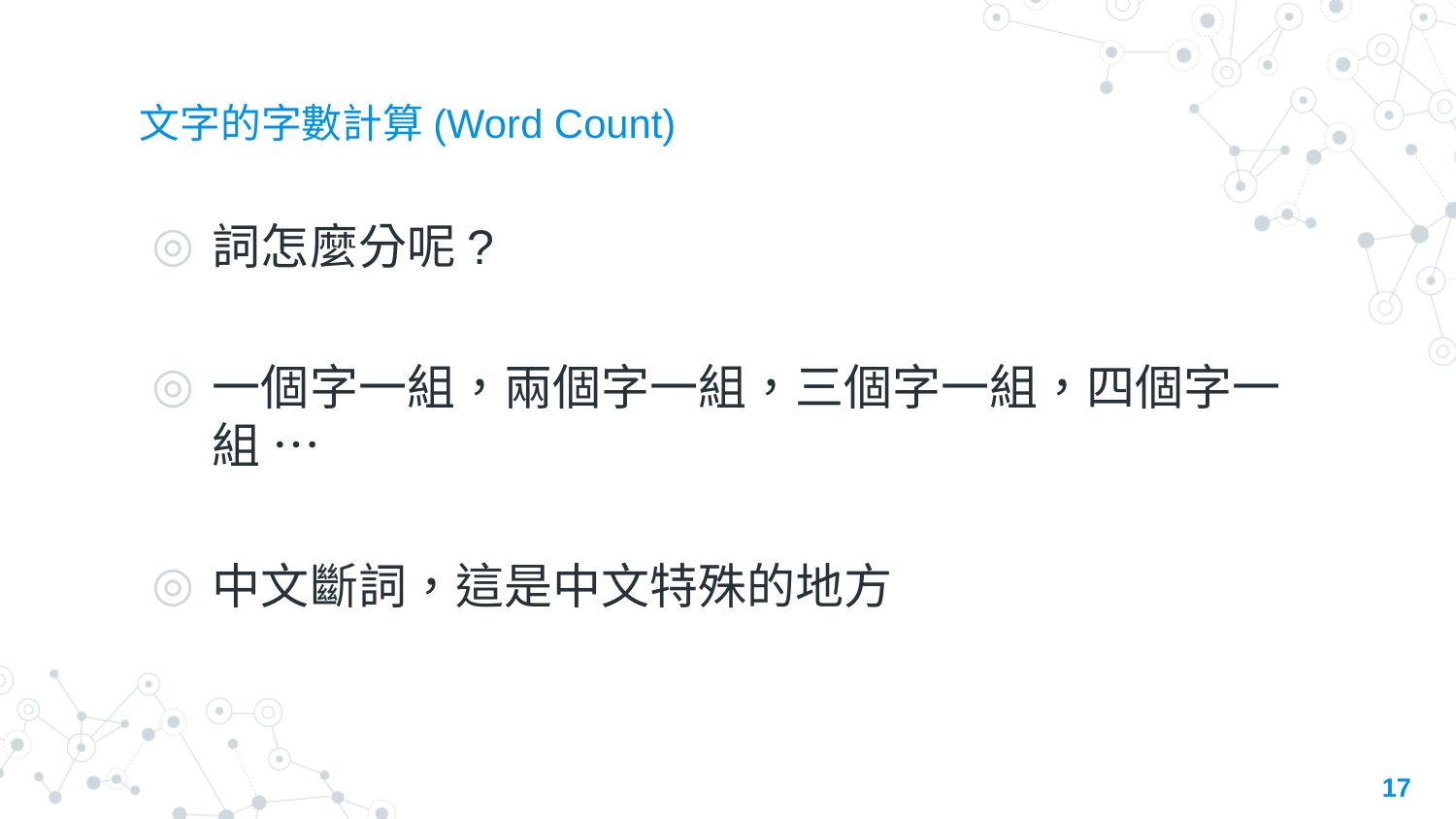

# 文字的字數計算(Word Count)
詞怎麼分呢?

一個字一組，兩個字一組，三個字一組，四個字一組 …

中文斷詞，這是中文特殊的地方

17